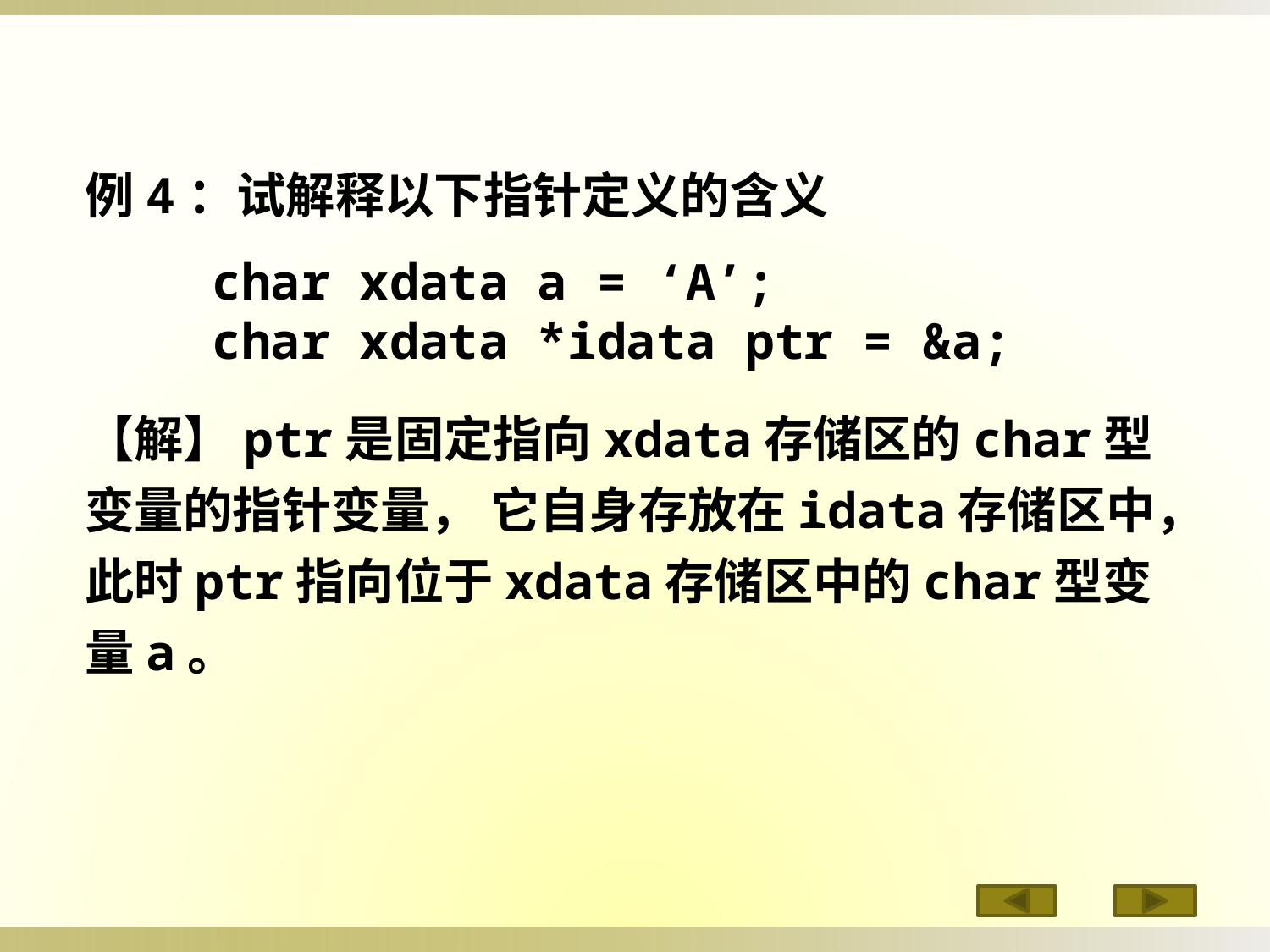

例4：试解释以下指针定义的含义
	char xdata a = ‘A’;
	char xdata *idata ptr = &a;
【解】ptr是固定指向xdata存储区的char型变量的指针变量， 它自身存放在idata存储区中，此时ptr指向位于xdata存储区中的char型变量a。